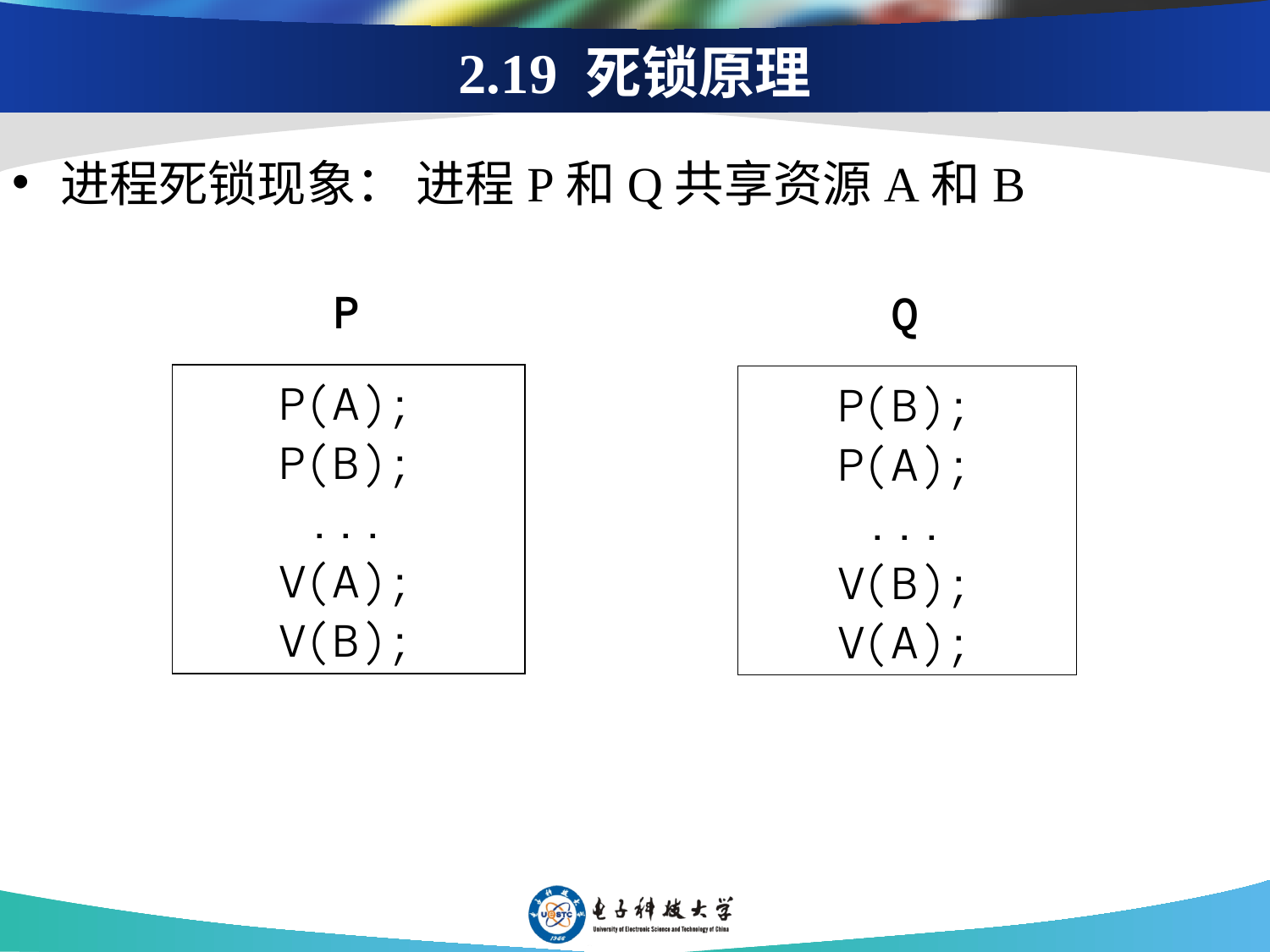

# 2.19 死锁原理
进程死锁现象： 进程P和Q共享资源A和B

P
Q
P(A);
P(B);
...
V(A);
V(B);
P(B);
P(A);
...
V(B);
V(A);